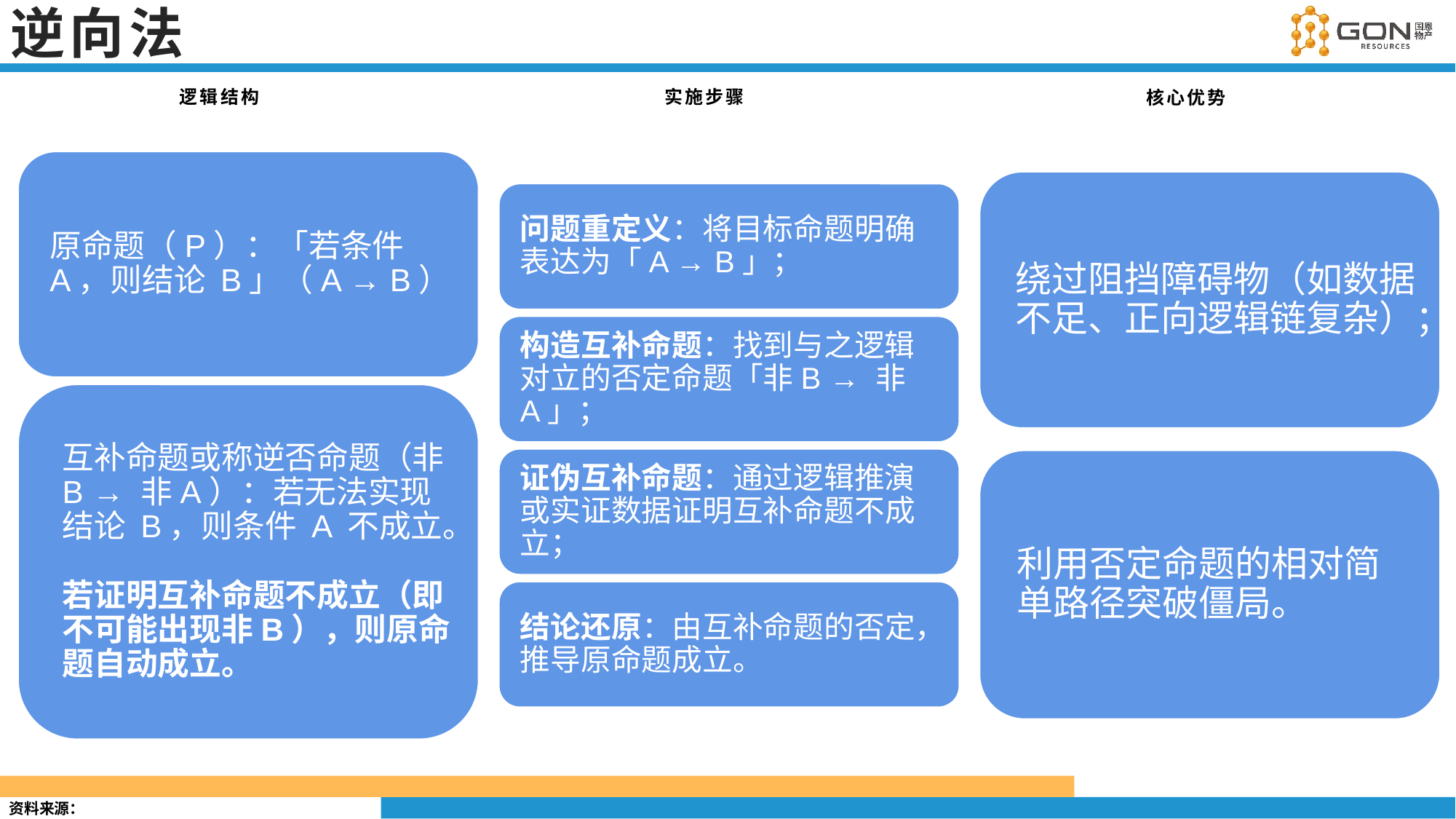

# 逆向法
逻辑结构
实施步骤
核心优势
原命题（P）：「若条件 A，则结论 B」（A → B）
互补命题或称逆否命题（非B → 非A）：若无法实现结论 B，则条件 A 不成立。
若证明互补命题不成立（即不可能出现非B），则原命题自动成立。
问题重定义：将目标命题明确表达为「A → B」；
构造互补命题：找到与之逻辑对立的否定命题「非B → 非A」；
证伪互补命题：通过逻辑推演或实证数据证明互补命题不成立；
结论还原：由互补命题的否定，推导原命题成立。
绕过阻挡障碍物（如数据不足、正向逻辑链复杂）；
利用否定命题的相对简单路径突破僵局。